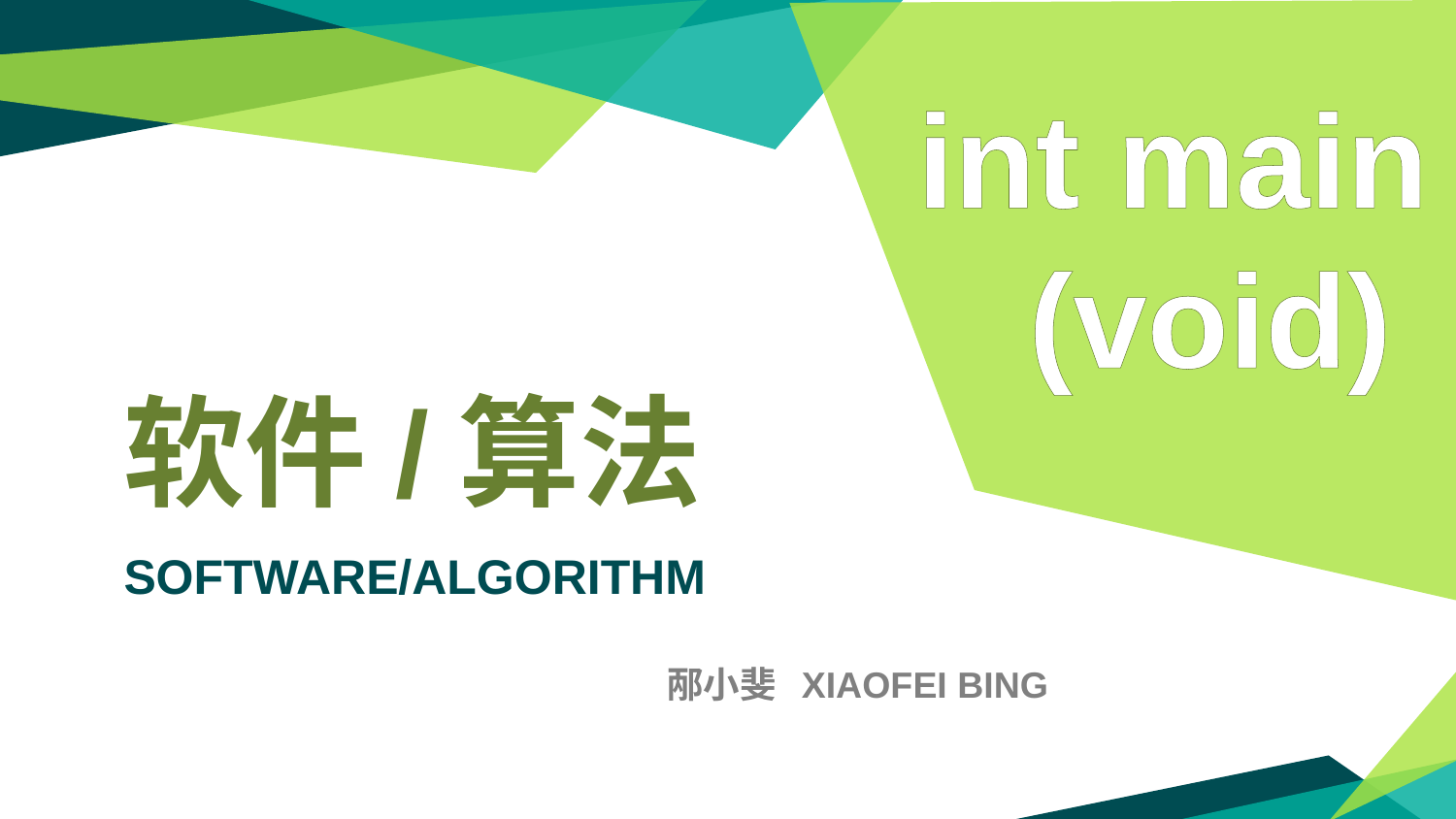

int main
   (void)
软件/算法
SOFTware/algorithm

邴小斐  Xiaofei bing